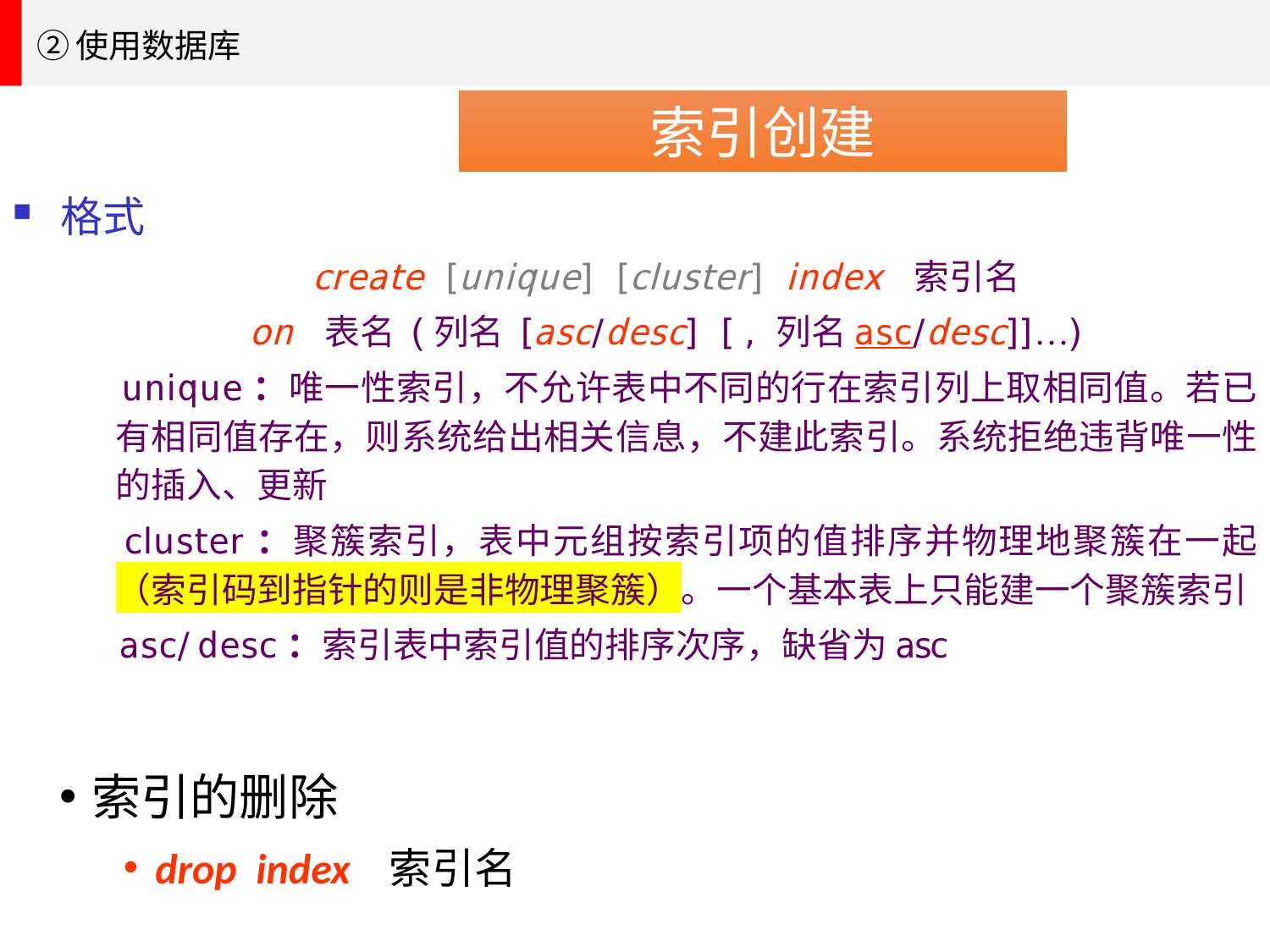

②使用数据库
索引创建
格式
create  [unique]  [cluster]  index  索引名
on  表名 (列名 [asc/desc]  [ , 列名asc/desc]]…)
    unique：唯一性索引，不允许表中不同的行在索引列上取相同值。若已有相同值存在，则系统给出相关信息，不建此索引。系统拒绝违背唯一性的插入、更新
    cluster：聚簇索引，表中元组按索引项的值排序并物理地聚簇在一起（索引码到指针的则是非物理聚簇）。一个基本表上只能建一个聚簇索引
    asc/desc：索引表中索引值的排序次序，缺省为asc

索引的删除
drop  index   索引名